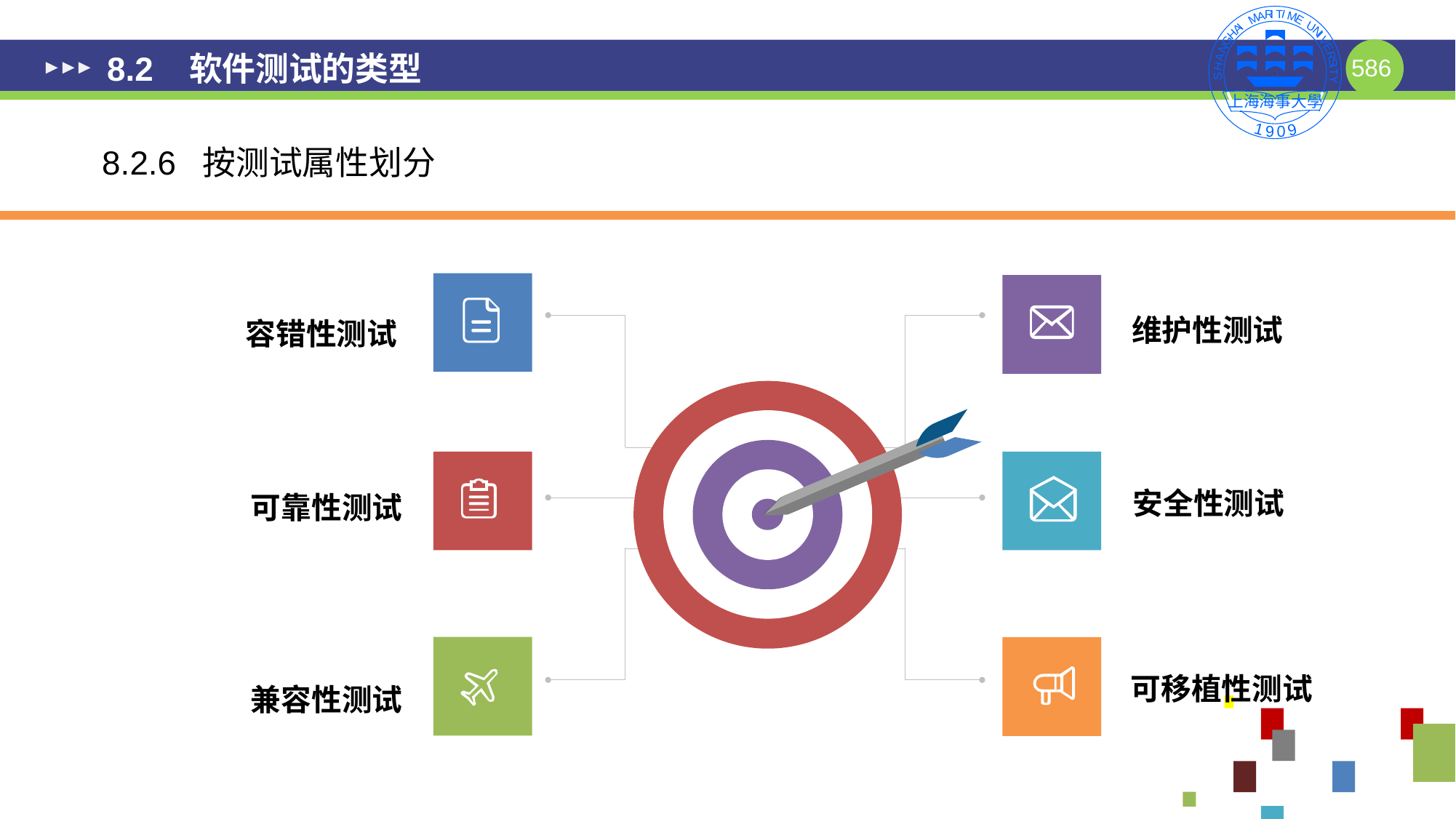

# 8.2   软件测试的类型
8.2.6  按测试属性划分

容错性测试

可靠性测试

兼容性测试

维护性测试

安全性测试

可移植性测试

586